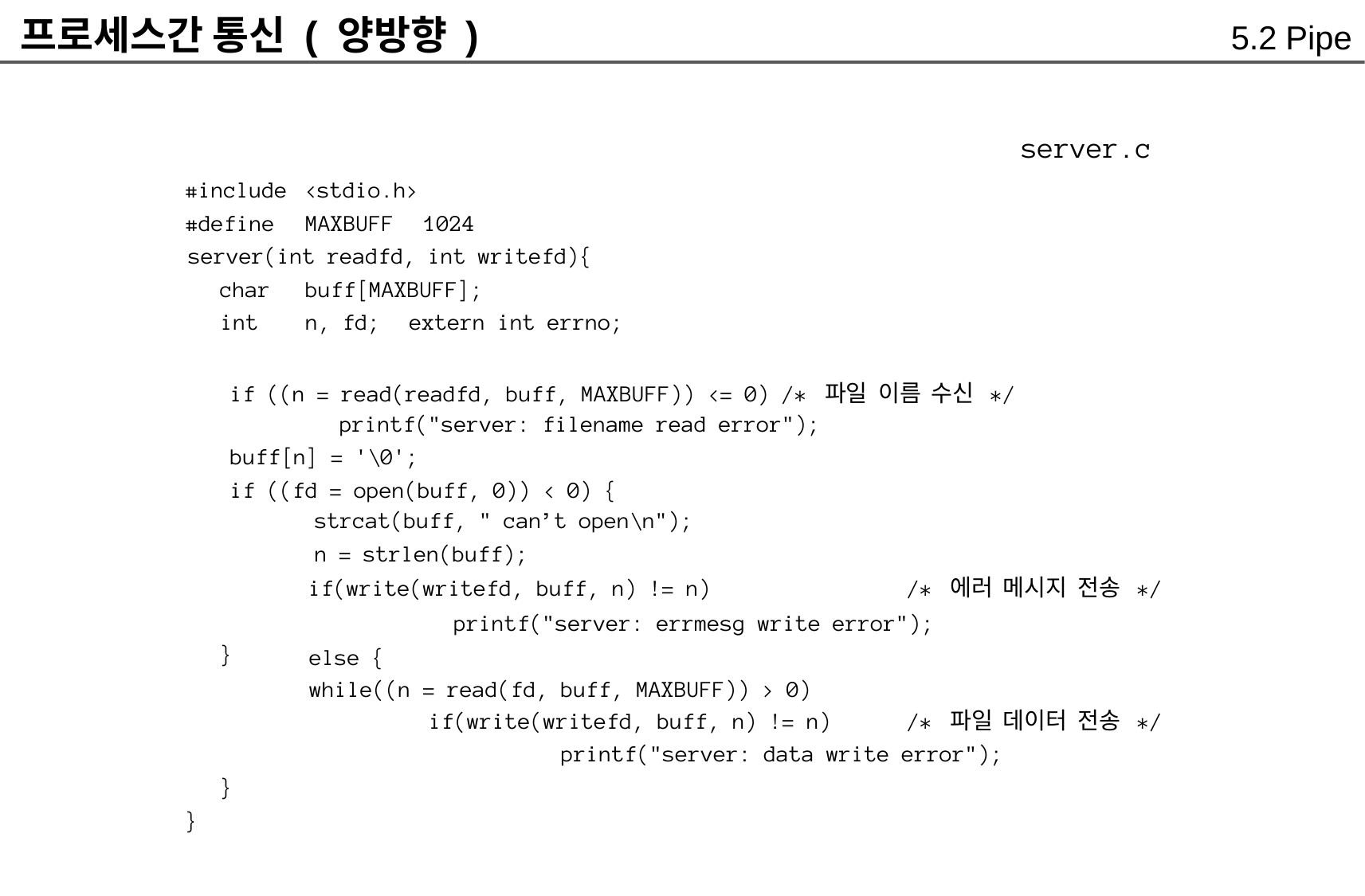

프로세스간 통신 ( 양방향 )
5.2 Pipe

server.c
#include   <stdio.h>
#define
MAXBUFF
1024
server(int  readfd,  int  writefd){
char
buff[MAXBUFF];
int
n,  fd;
extern  int  errno;
if  ((n  =  read(readfd,  buff,  MAXBUFF))  <=  0)  /*  파일  이름  수신  */
		printf("server:  filename  read  error");
buff[n]  =  '\0';
if  ((fd  =  open(buff,  0))  <  0)  {
	strcat(buff,  "  can’t  open\n");
	n  =  strlen(buff);
/*  에러  메시지  전송  */
if(write(writefd,  buff,  n)  !=  n)
	printf("server:  errmesg  write  error");
else  {
while((n  =  read(fd,  buff,  MAXBUFF))  >  0)
}
/*  파일  데이터  전송  */
if(write(writefd,  buff,  n)  !=  n)
printf("server:  data  write  error");
}
}